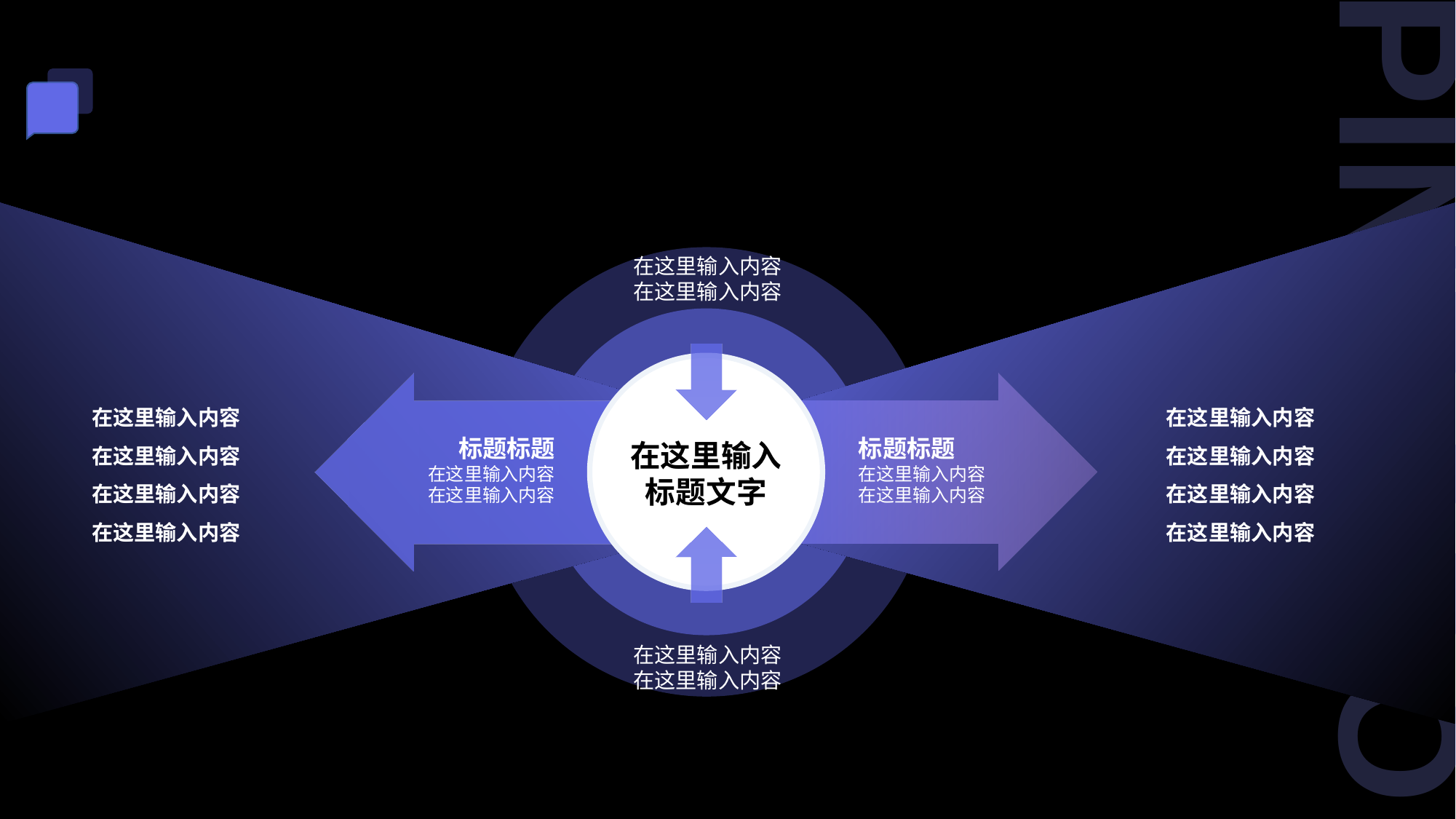

#

在这里输入内容
在这里输入内容

在这里输入内容
在这里输入内容
在这里输入内容
在这里输入内容

在这里输入内容
在这里输入内容
在这里输入内容
在这里输入内容

标题标题
在这里输入内容
在这里输入内容
标题标题
在这里输入内容
在这里输入内容
在这里输入标题文字

在这里输入内容
在这里输入内容